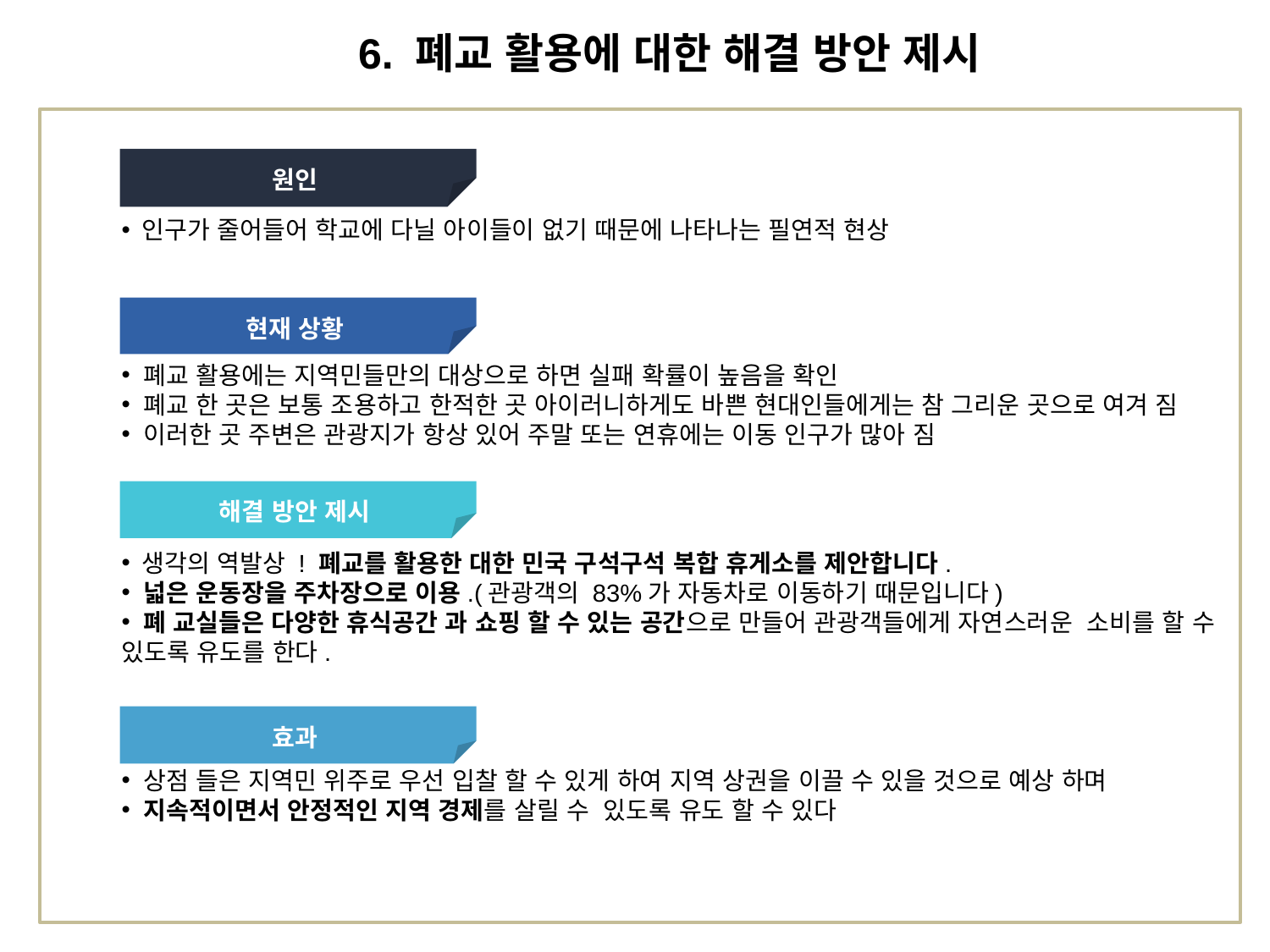

# 6. 폐교 활용에 대한 해결 방안 제시

원인
 인구가 줄어들어 학교에 다닐 아이들이 없기 때문에 나타나는 필연적 현상

현재 상황
 폐교 활용에는 지역민들만의 대상으로 하면 실패 확률이 높음을 확인
 폐교 한 곳은 보통 조용하고 한적한 곳 아이러니하게도 바쁜 현대인들에게는 참 그리운 곳으로 여겨 짐
 이러한 곳 주변은 관광지가 항상 있어 주말 또는 연휴에는 이동 인구가 많아 짐

해결 방안 제시
 생각의 역발상 ! 폐교를 활용한 대한 민국 구석구석 복합 휴게소를 제안합니다.
 넓은 운동장을 주차장으로 이용.(관광객의 83%가 자동차로 이동하기 때문입니다)
 폐 교실들은 다양한 휴식공간 과 쇼핑 할 수 있는 공간으로 만들어 관광객들에게 자연스러운  소비를 할 수 있도록 유도를 한다.

효과
 상점 들은 지역민 위주로 우선 입찰 할 수 있게 하여 지역 상권을 이끌 수 있을 것으로 예상 하며
 지속적이면서 안정적인 지역 경제를 살릴 수  있도록 유도 할 수 있다